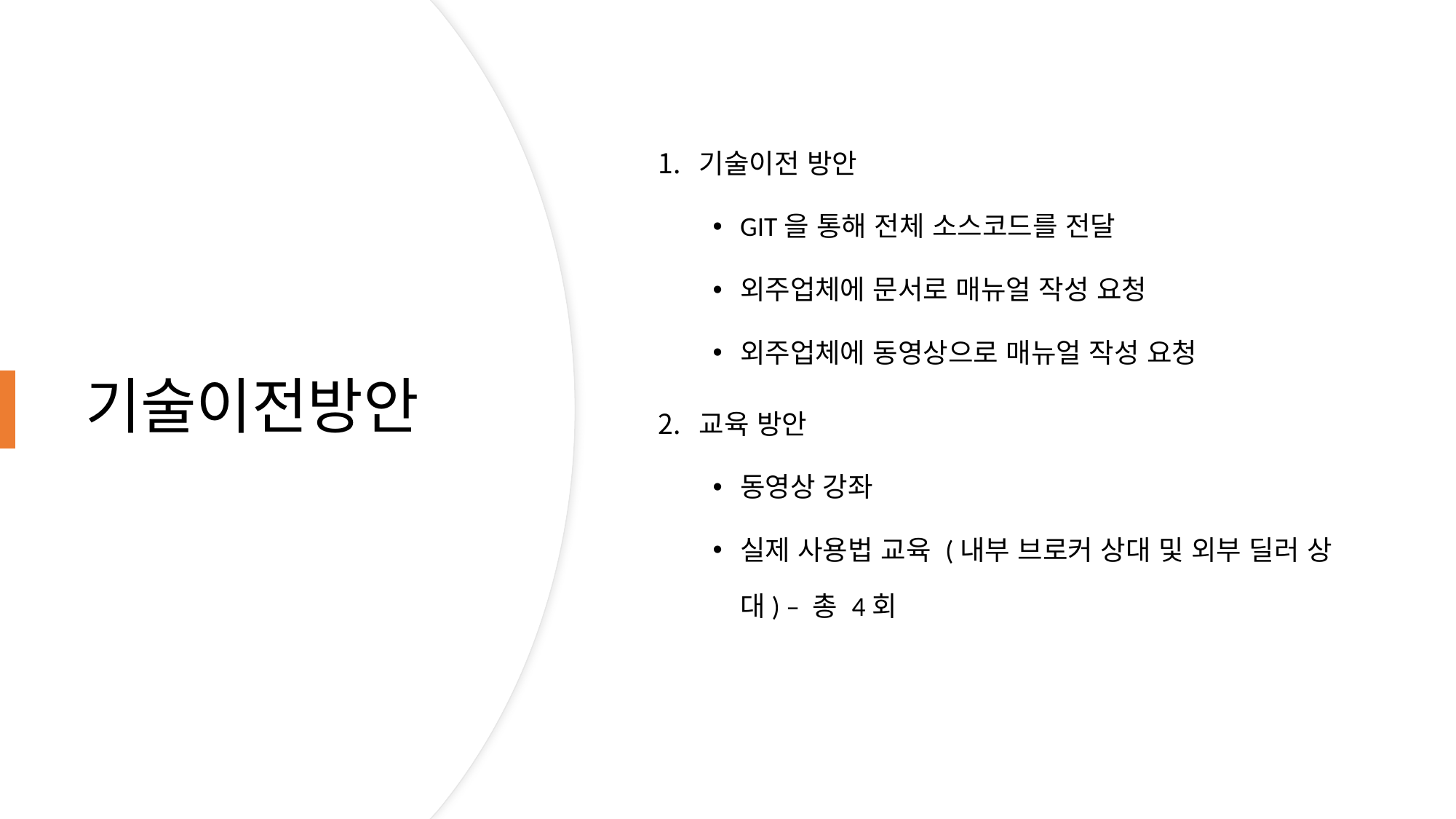

기술이전 방안
GIT을 통해 전체 소스코드를 전달
외주업체에 문서로 매뉴얼 작성 요청
외주업체에 동영상으로 매뉴얼 작성 요청
교육 방안
동영상 강좌
실제 사용법 교육 (내부 브로커 상대 및 외부 딜러 상대) – 총 4회
# 기술이전방안